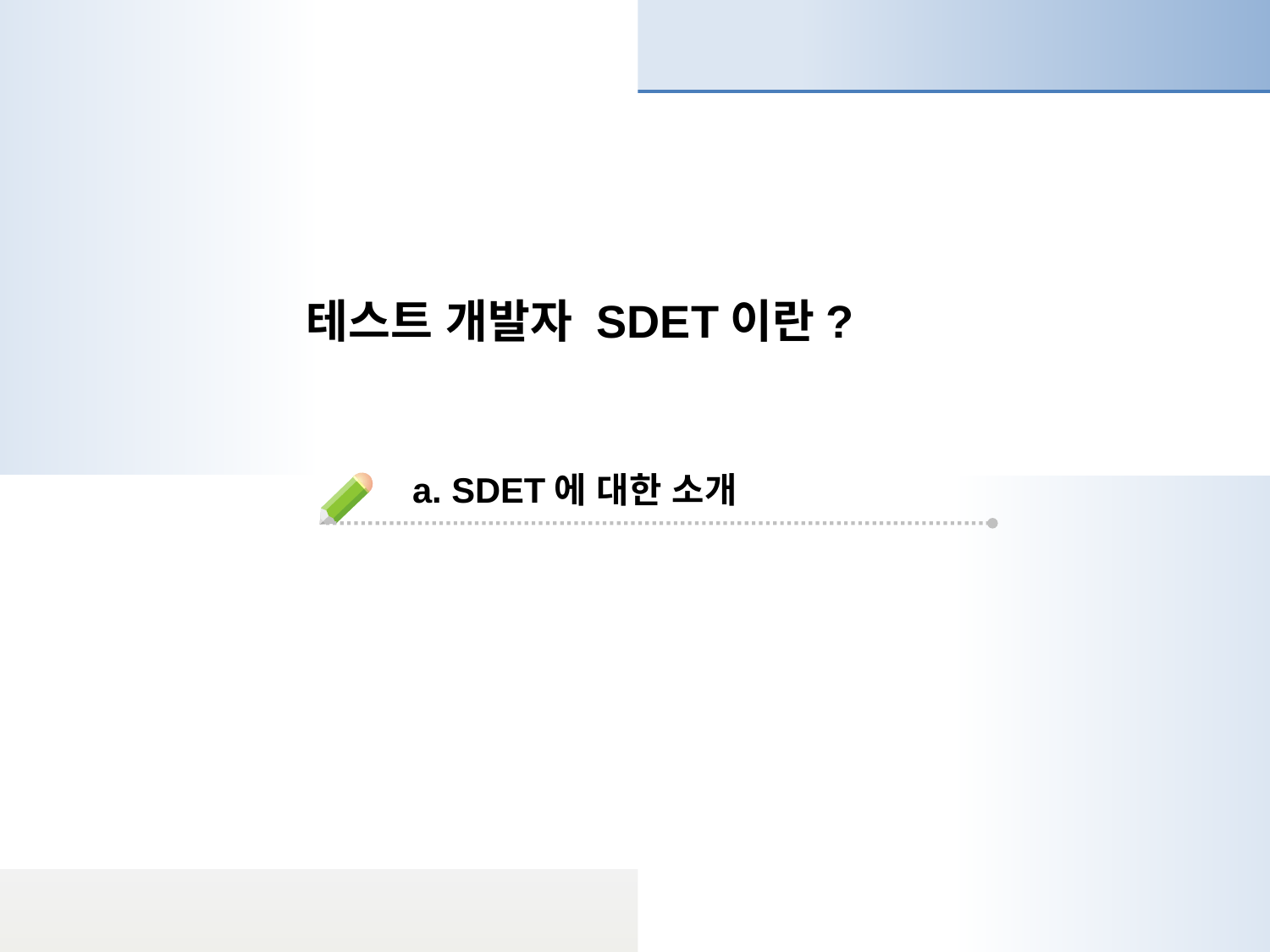

테스트 개발자 SDET이란?
a. SDET에 대한 소개